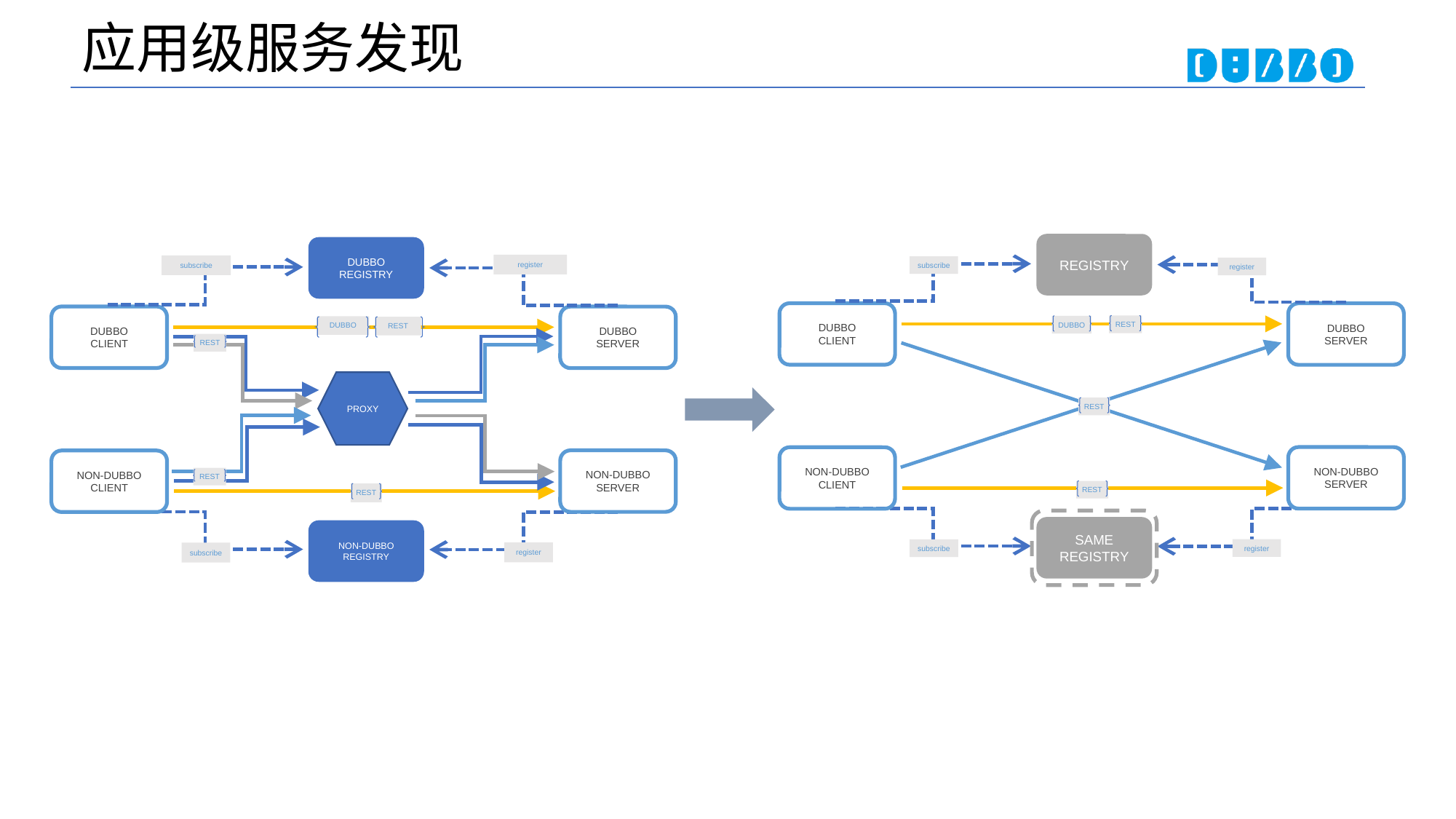

# 应用级服务发现
REGISTRY
subscribe
register
DUBBO
CLIENT
DUBBO
SERVER
REST

DUBBO

REST

NON-DUBBO
SERVER
NON-DUBBO
CLIENT
REST

SAME
REGISTRY
register
subscribe
DUBBO
REGISTRY
register
subscribe
DUBBO
CLIENT
DUBBO
SERVER
DUBBO

REST
REST

PROXY
NON-DUBBO
SERVER
NON-DUBBO
CLIENT
REST

REST

NON-DUBBO
REGISTRY
register
subscribe